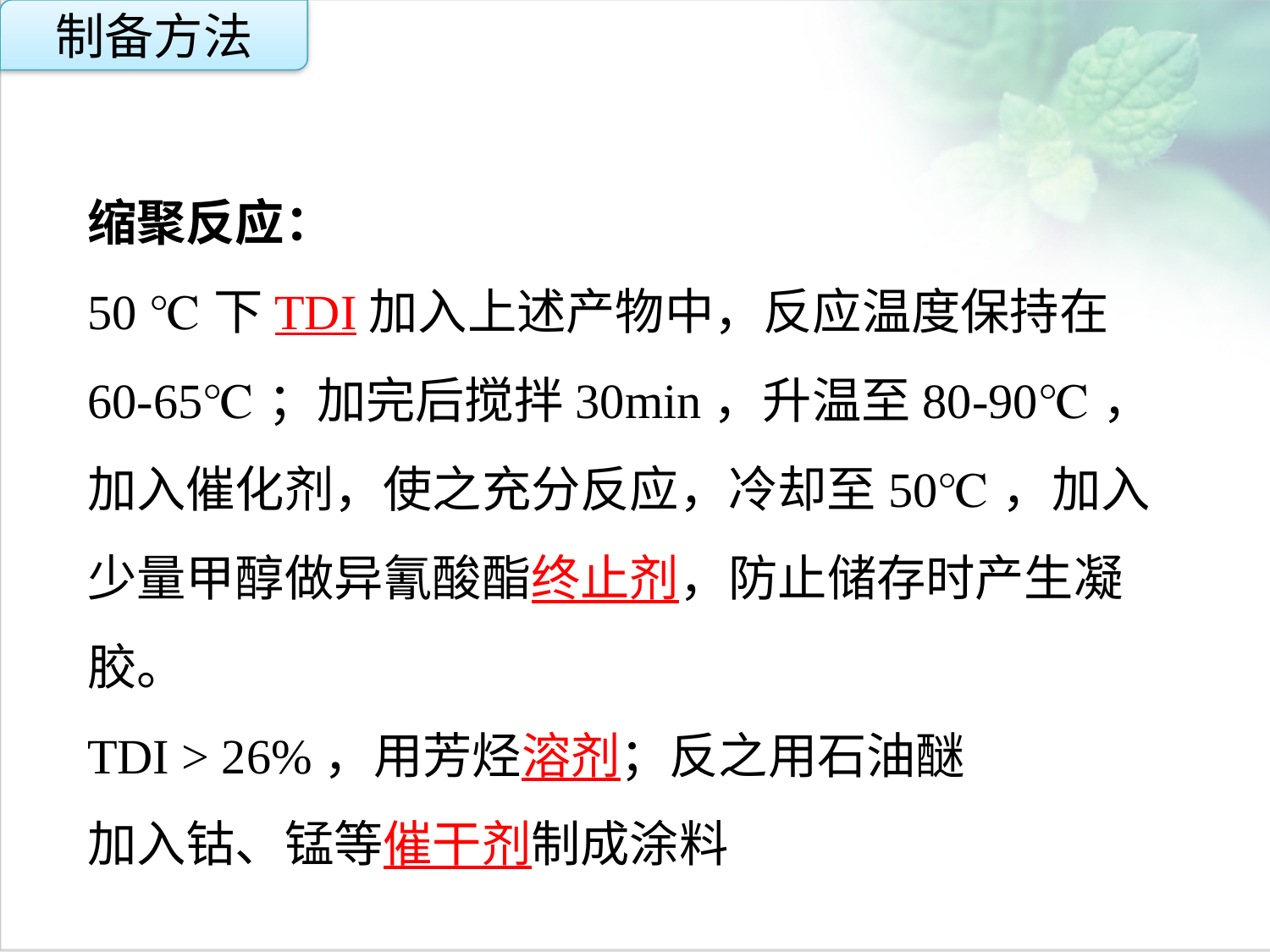

制备方法
缩聚反应：
50 ℃下TDI加入上述产物中，反应温度保持在60-65℃；加完后搅拌30min，升温至80-90℃，加入催化剂，使之充分反应，冷却至50℃，加入少量甲醇做异氰酸酯终止剂，防止储存时产生凝胶。
TDI > 26%，用芳烃溶剂；反之用石油醚
加入钴、锰等催干剂制成涂料
点击添加文本
点击添加文本
点击添加文本
点击添加文本